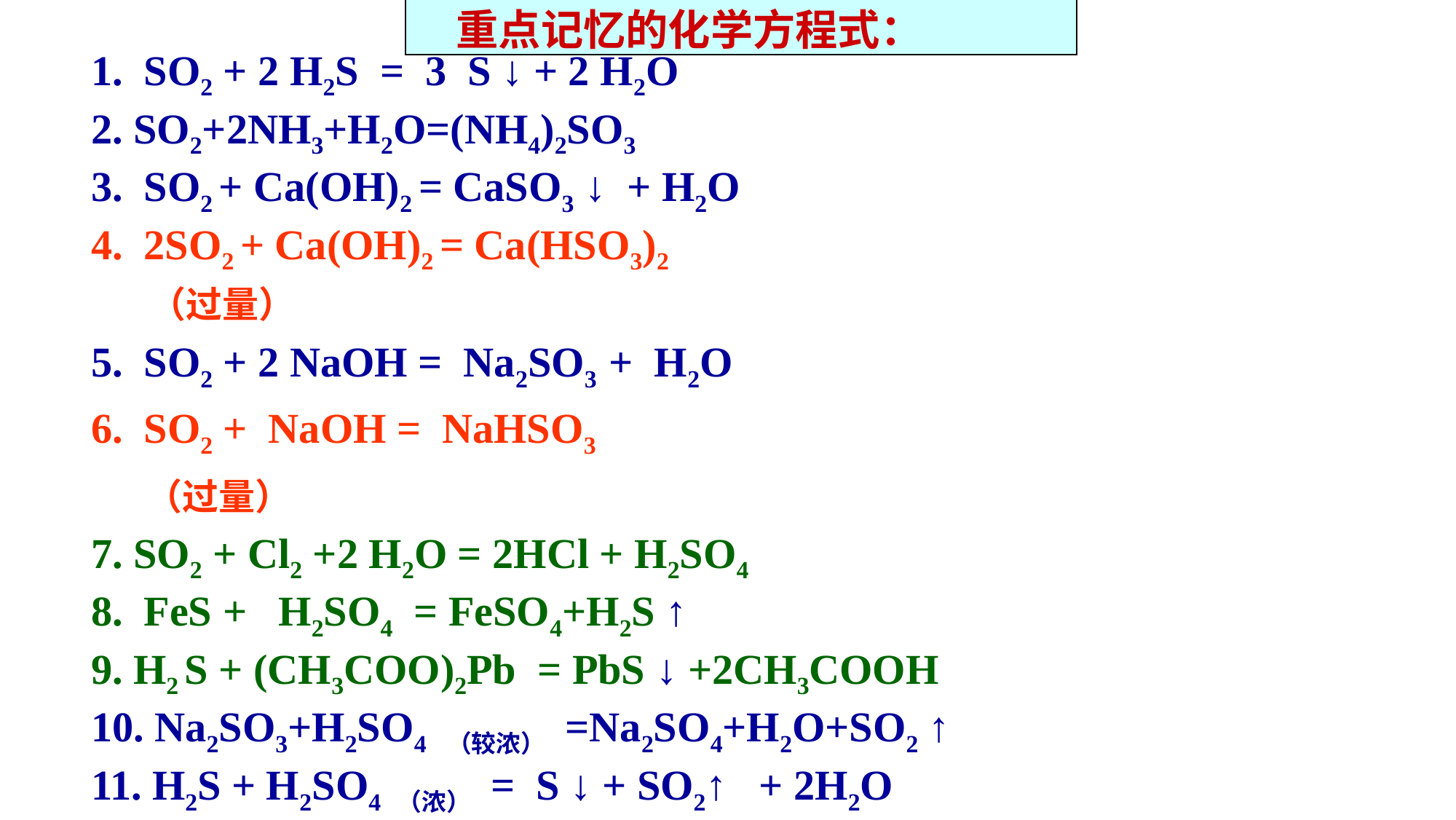

重点记忆的化学方程式：

1.  SO2 + 2 H2S  =  3  S ↓ + 2 H2O
2. SO2+2NH3+H2O=(NH4)2SO3
3.  SO2 + Ca(OH)2 = CaSO3 ↓  + H2O
4.  2SO2 + Ca(OH)2 = Ca(HSO3)2
     （过量）
5.  SO2 + 2 NaOH =  Na2SO3  +  H2O
6.  SO2 +  NaOH =  NaHSO3
        （过量）
7. SO2 + Cl2 +2 H2O = 2HCl + H2SO4
8.  FeS +   H2SO4  = FeSO4+H2S ↑
9. H2 S + (CH3COO)2Pb  = PbS ↓ +2CH3COOH
10. Na2SO3+H2SO4 （较浓） =Na2SO4+H2O+SO2 ↑
11. H2S + H2SO4 （浓） =  S ↓ + SO2↑   + 2H2O
12 3S + 6NaOH(浓) = Na2SO3+2Na2S +3H2O